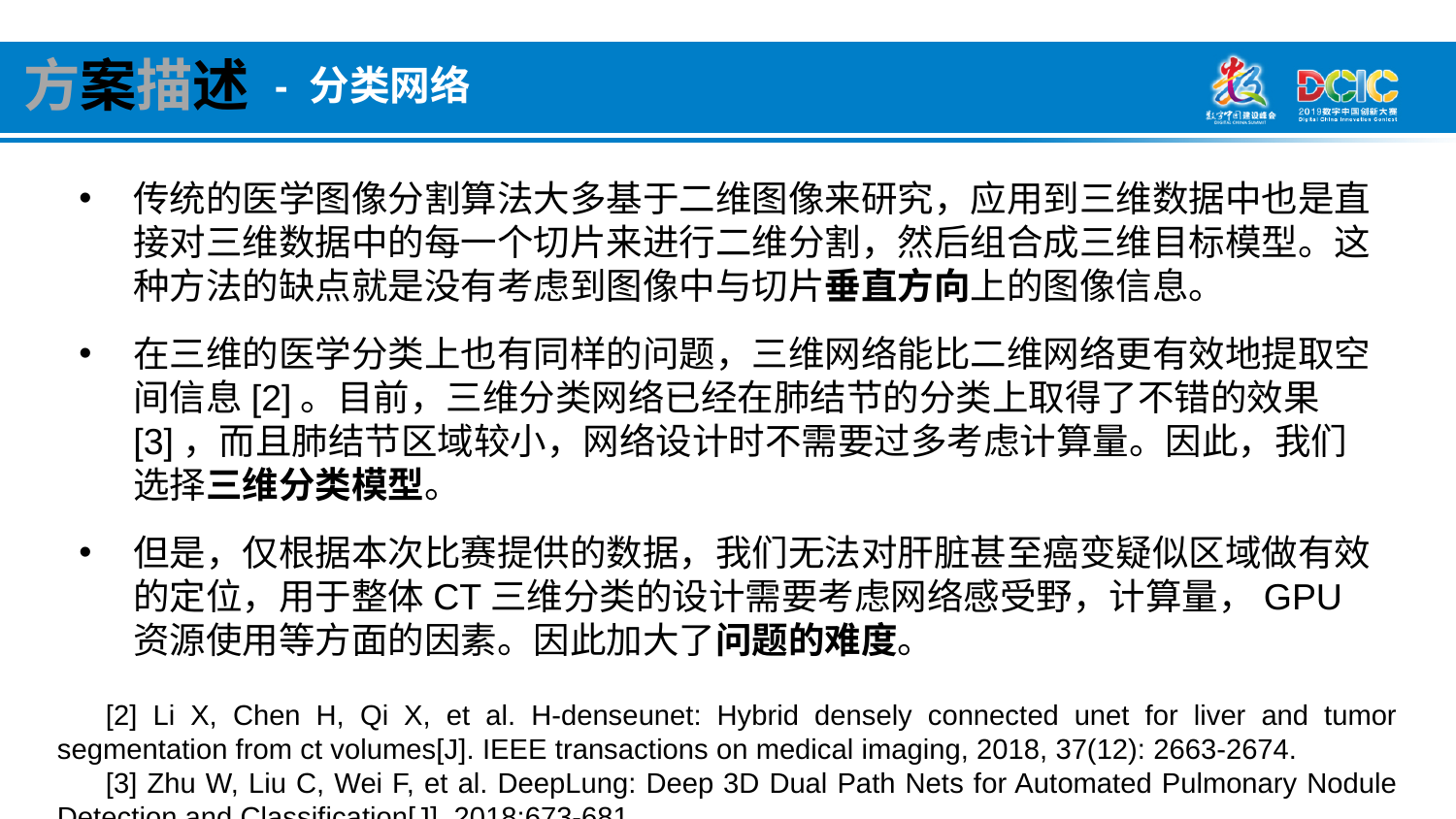

方案描述
- 分类网络
传统的医学图像分割算法大多基于二维图像来研究，应用到三维数据中也是直接对三维数据中的每一个切片来进行二维分割，然后组合成三维目标模型。这种方法的缺点就是没有考虑到图像中与切片垂直方向上的图像信息。
在三维的医学分类上也有同样的问题，三维网络能比二维网络更有效地提取空间信息[2]。目前，三维分类网络已经在肺结节的分类上取得了不错的效果[3]，而且肺结节区域较小，网络设计时不需要过多考虑计算量。因此，我们选择三维分类模型。
但是，仅根据本次比赛提供的数据，我们无法对肝脏甚至癌变疑似区域做有效的定位，用于整体CT三维分类的设计需要考虑网络感受野，计算量，GPU资源使用等方面的因素。因此加大了问题的难度。
[2] Li X, Chen H, Qi X, et al. H-denseunet: Hybrid densely connected unet for liver and tumor segmentation from ct volumes[J]. IEEE transactions on medical imaging, 2018, 37(12): 2663-2674.
[3] Zhu W, Liu C, Wei F, et al. DeepLung: Deep 3D Dual Path Nets for Automated Pulmonary Nodule Detection and Classification[J]. 2018:673-681.